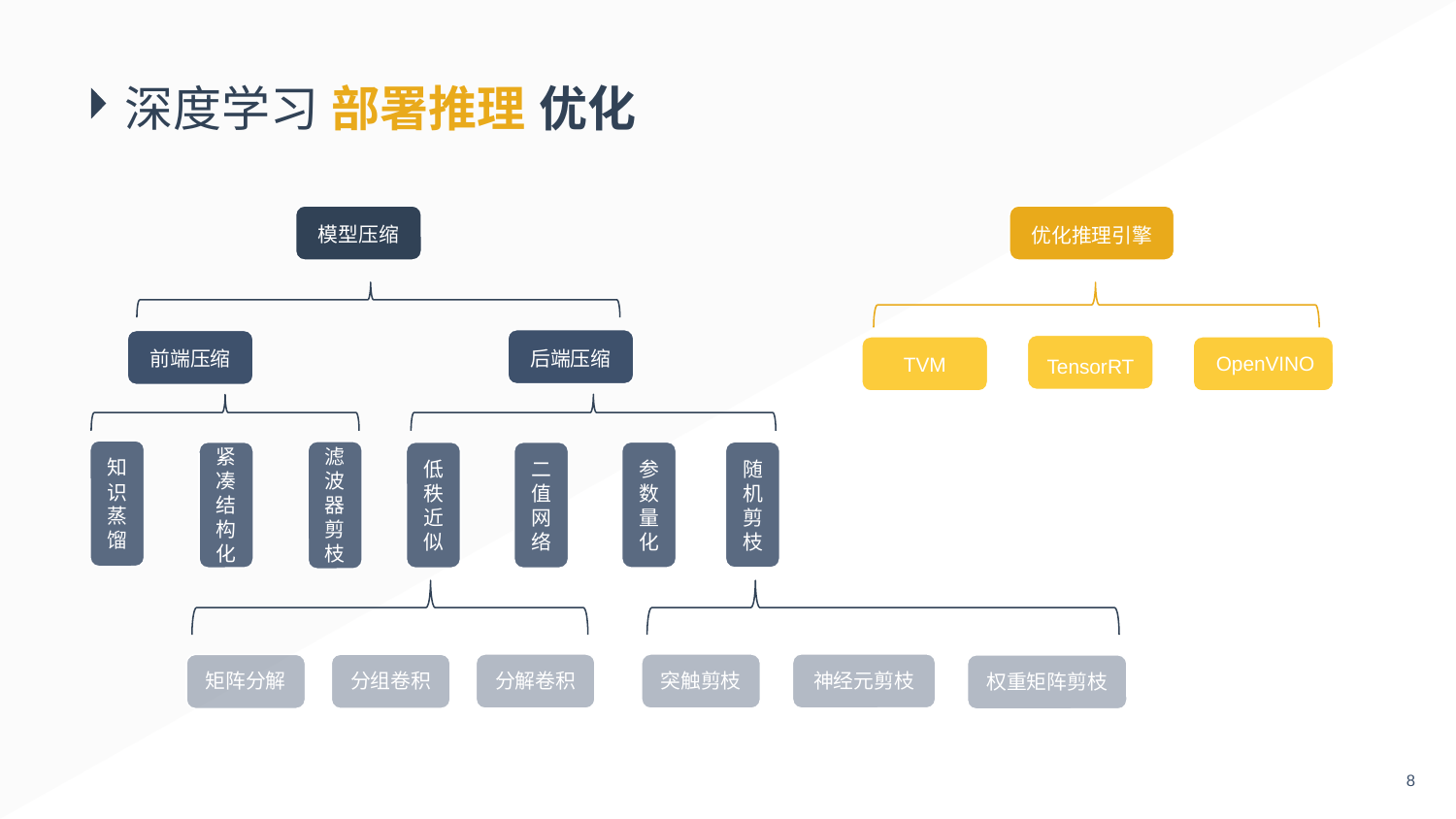

# 深度学习 部署推理 优化

模型压缩
优化推理引擎

后端压缩
前端压缩

OpenVINO

TVM
TensorRT

知识蒸馏

随机剪枝

参数量化

紧凑结构化

低秩近似

二值网络
滤波器剪枝

突触剪枝
分解卷积
分组卷积
矩阵分解

神经元剪枝

权重矩阵剪枝
8